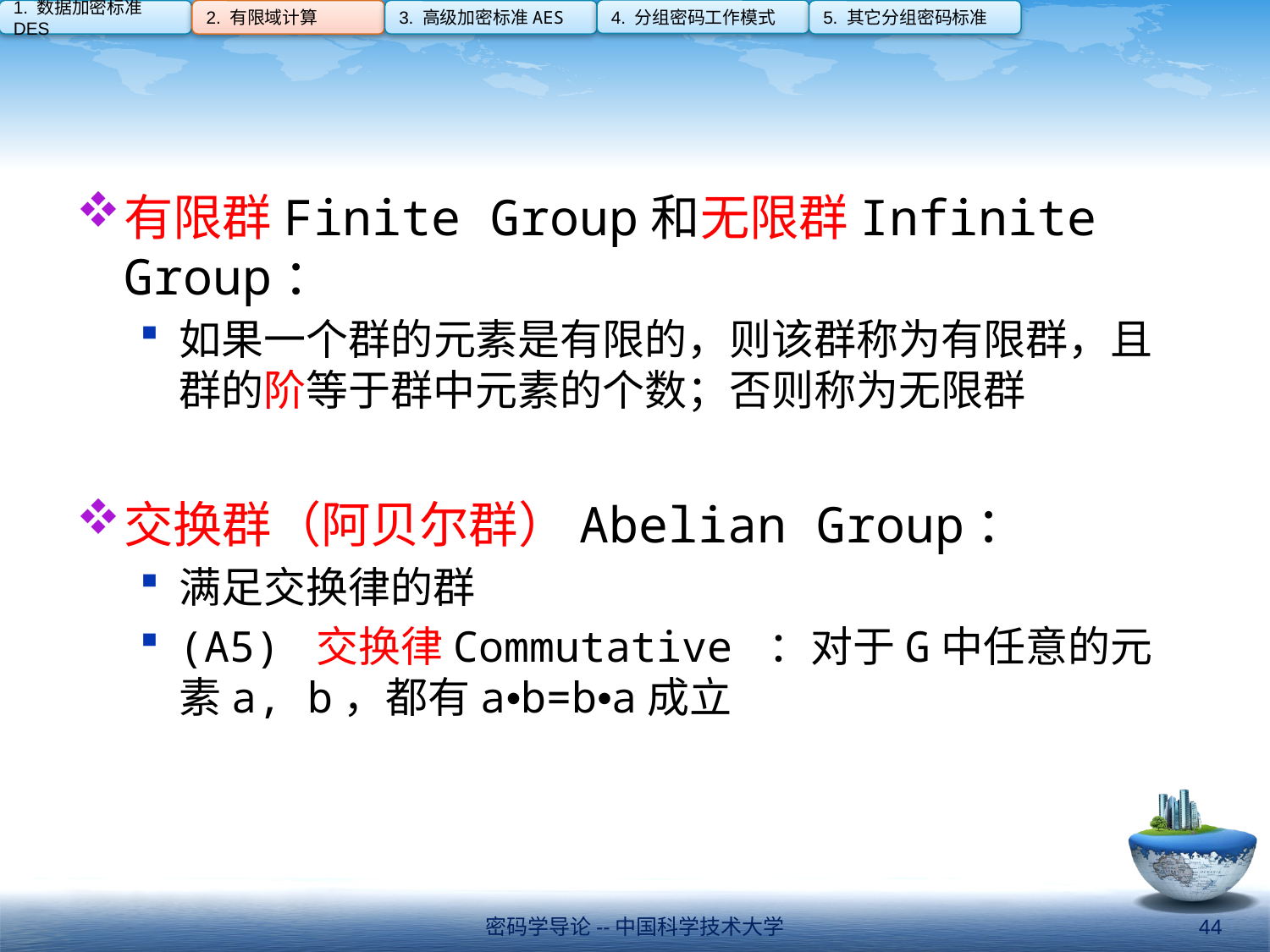

4. 分组密码工作模式
1. 数据加密标准DES
2. 有限域计算
3. 高级加密标准AES
5. 其它分组密码标准
#
有限群Finite Group和无限群Infinite Group：
如果一个群的元素是有限的，则该群称为有限群，且群的阶等于群中元素的个数；否则称为无限群

交换群（阿贝尔群）Abelian Group：
满足交换律的群
(A5) 交换律Commutative ：对于G中任意的元素a, b，都有a•b=b•a成立
密码学导论--中国科学技术大学
44